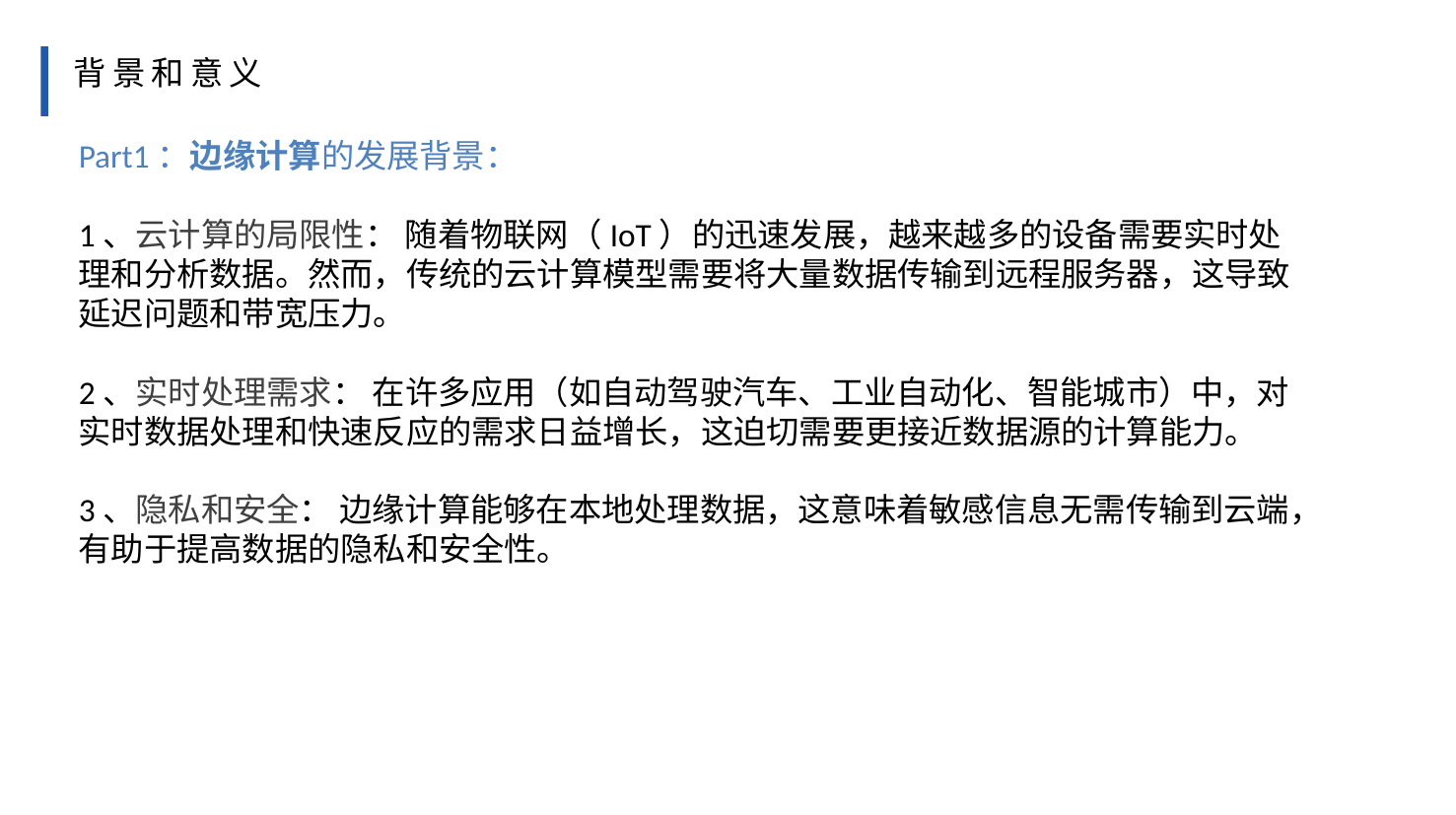

背景和意义

Part1：边缘计算的发展背景：

1、云计算的局限性： 随着物联网（IoT）的迅速发展，越来越多的设备需要实时处理和分析数据。然而，传统的云计算模型需要将大量数据传输到远程服务器，这导致延迟问题和带宽压力。

2、实时处理需求： 在许多应用（如自动驾驶汽车、工业自动化、智能城市）中，对实时数据处理和快速反应的需求日益增长，这迫切需要更接近数据源的计算能力。

3、隐私和安全： 边缘计算能够在本地处理数据，这意味着敏感信息无需传输到云端，有助于提高数据的隐私和安全性。